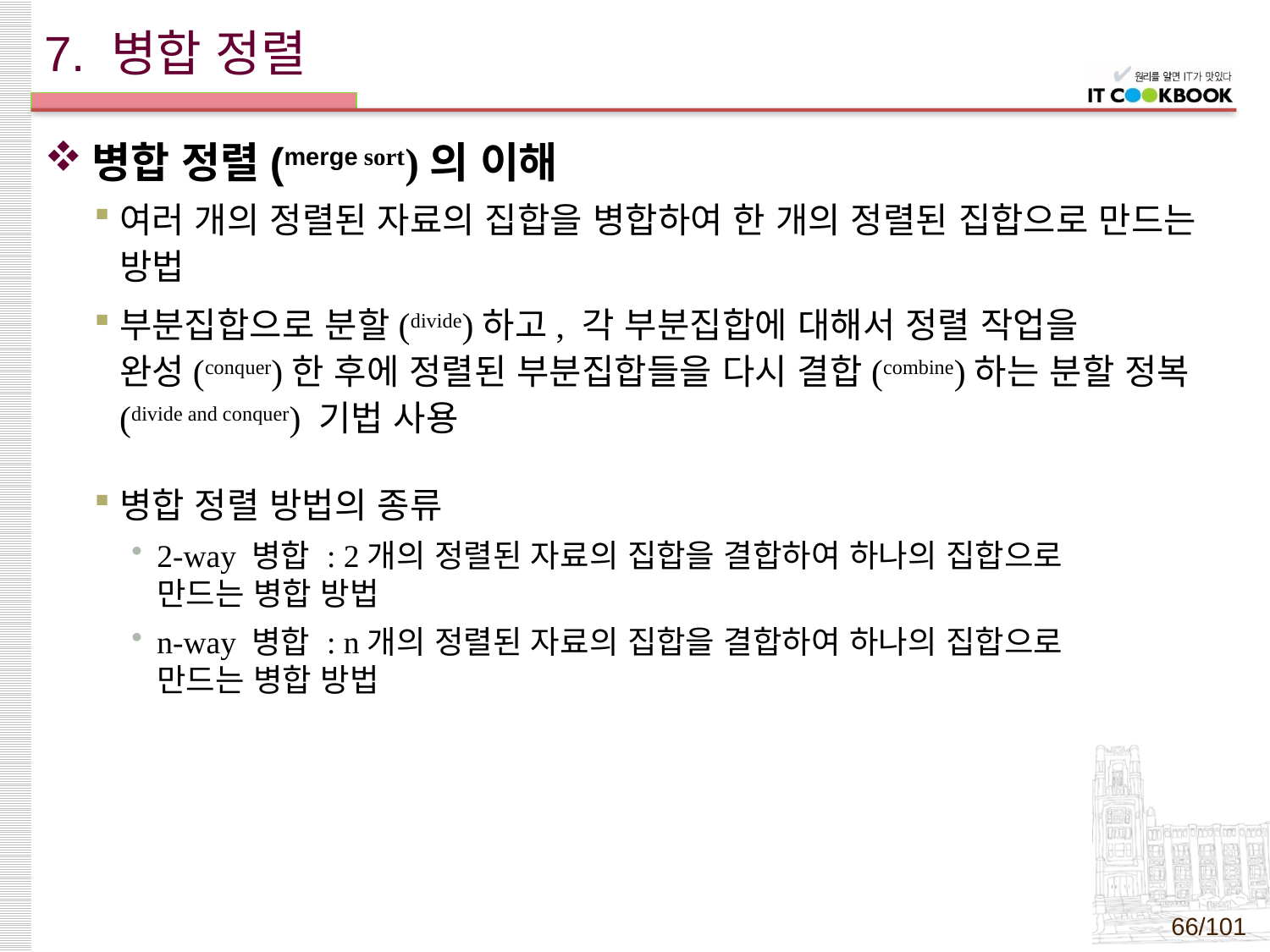

# 7. 병합 정렬
병합 정렬(merge sort)의 이해
여러 개의 정렬된 자료의 집합을 병합하여 한 개의 정렬된 집합으로 만드는 방법
부분집합으로 분할(divide)하고, 각 부분집합에 대해서 정렬 작업을
완성(conquer)한 후에 정렬된 부분집합들을 다시 결합(combine)하는 분할 정복(divide and conquer) 기법 사용
병합 정렬 방법의 종류
2-way 병합 : 2개의 정렬된 자료의 집합을 결합하여 하나의 집합으로
만드는 병합 방법
n-way 병합 : n개의 정렬된 자료의 집합을 결합하여 하나의 집합으로
만드는 병합 방법